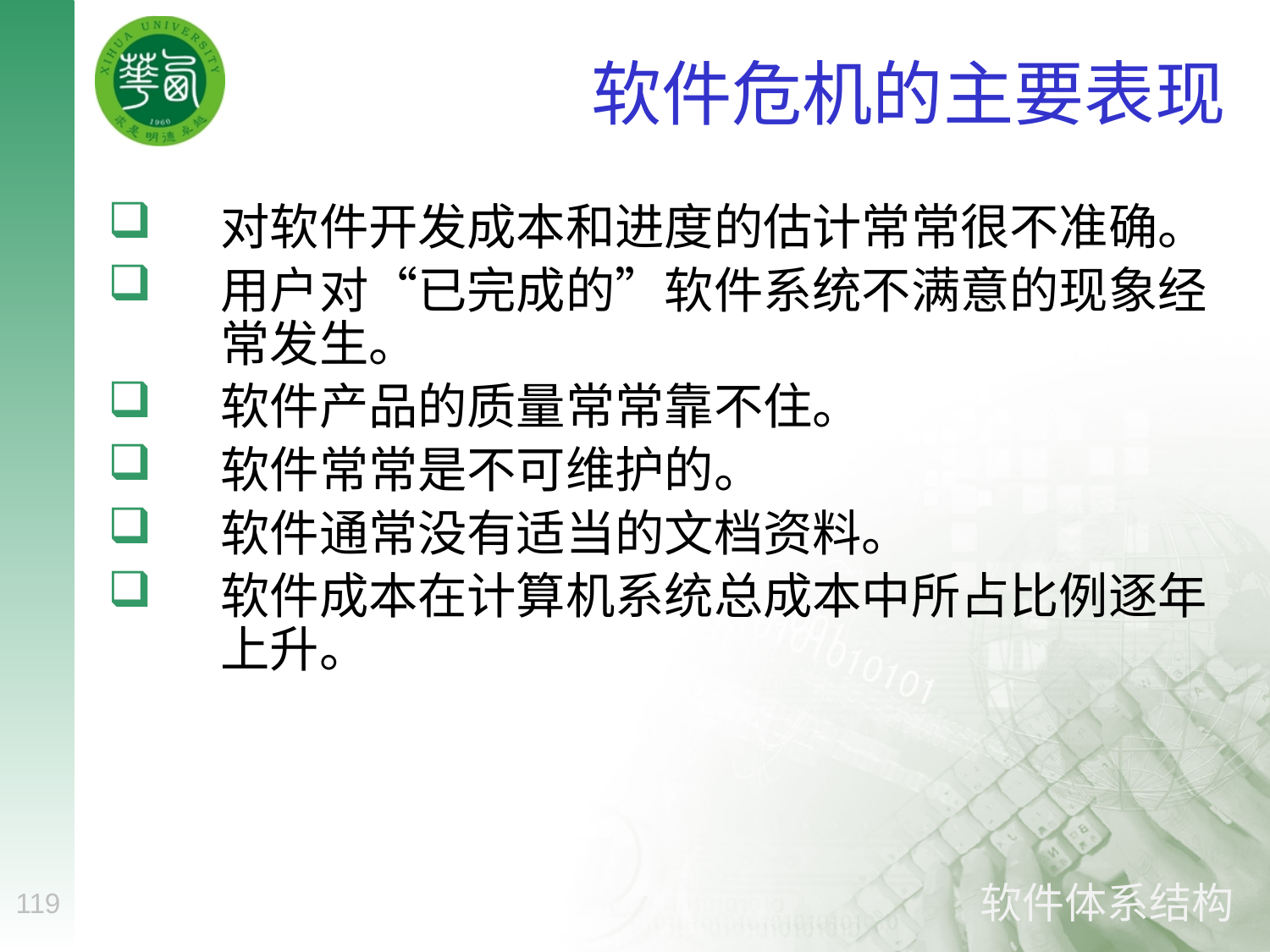

# 软件危机的主要表现
对软件开发成本和进度的估计常常很不准确。
用户对“已完成的”软件系统不满意的现象经常发生。
软件产品的质量常常靠不住。
软件常常是不可维护的。
软件通常没有适当的文档资料。
软件成本在计算机系统总成本中所占比例逐年上升。
119